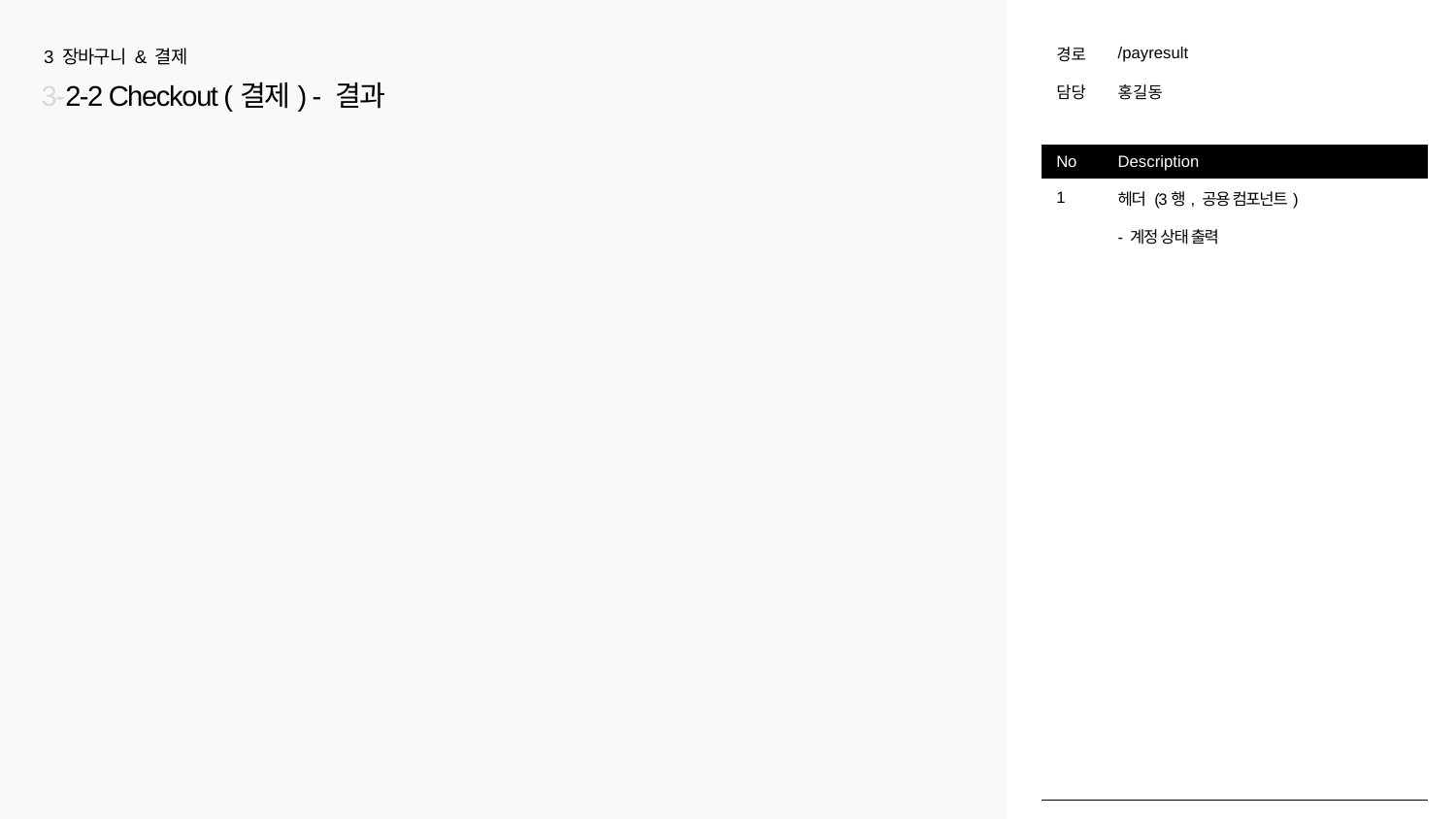

|  |  |  |  |
| --- | --- | --- | --- |
|  | 경로 | /payresult |  |
|  | 담당 | 홍길동 |  |
|  |  |  |  |
|  | No | Description |  |
|  | 1 | 헤더 (3행, 공용 컴포넌트) |  |
|  |  | - 계정 상태 출력 |  |
|  |  |  |  |
|  |  |  |  |
|  |  |  |  |
|  |  |  |  |
|  |  |  |  |
|  |  |  |  |
|  |  |  |  |
|  |  |  |  |
|  |  |  |  |
|  |  |  |  |
|  |  |  |  |
|  |  |  |  |
|  |  |  |  |
|  |  |  |  |
|  |  |  |  |
|  |  |  |  |
|  |  |  |  |
3 장바구니 & 결제
3-2-2 Checkout (결제) - 결과